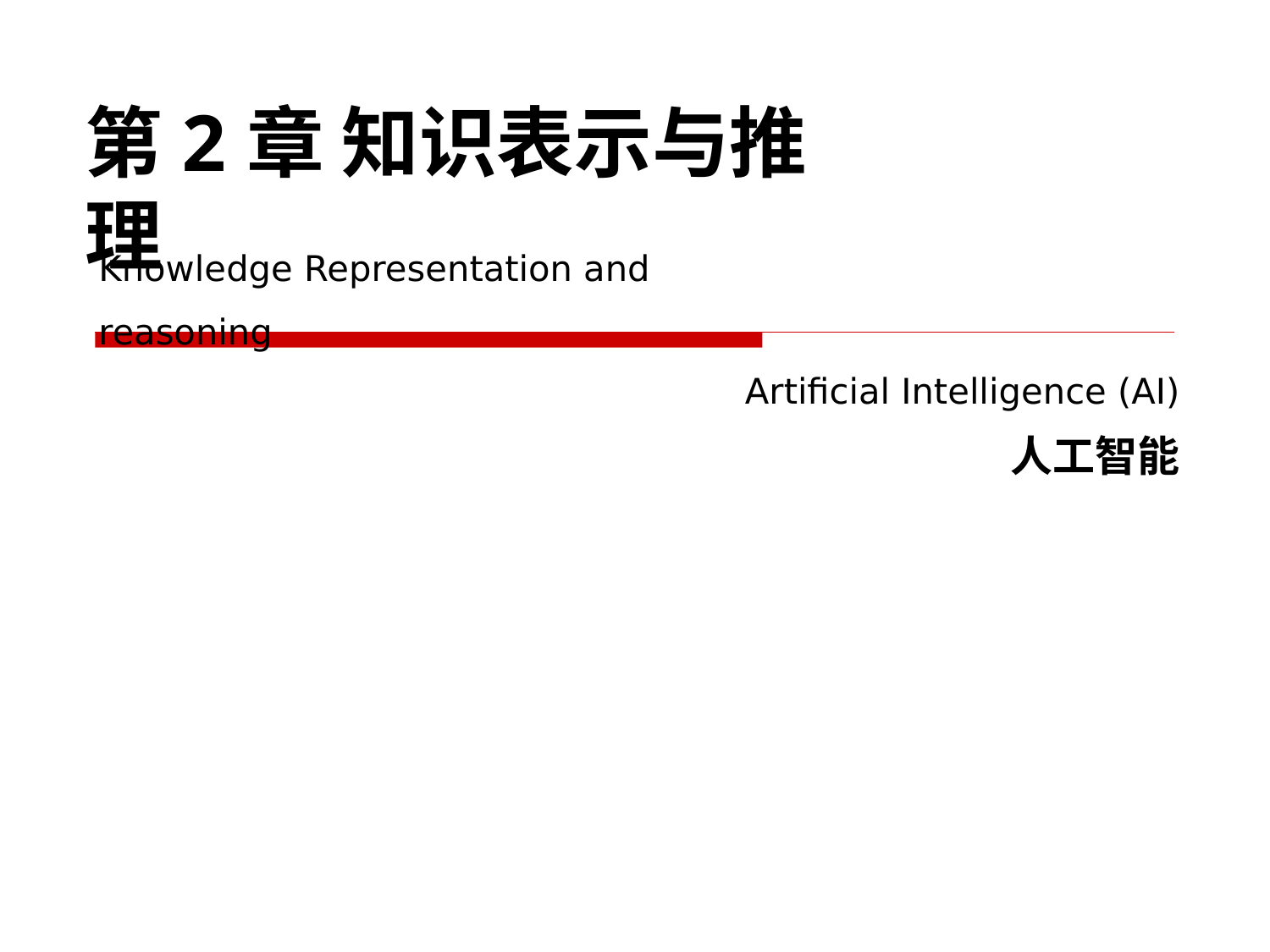

第2章 知识表示与推理
# Knowledge Representation and reasoning
  Artificial Intelligence (AI)
                         人工智能